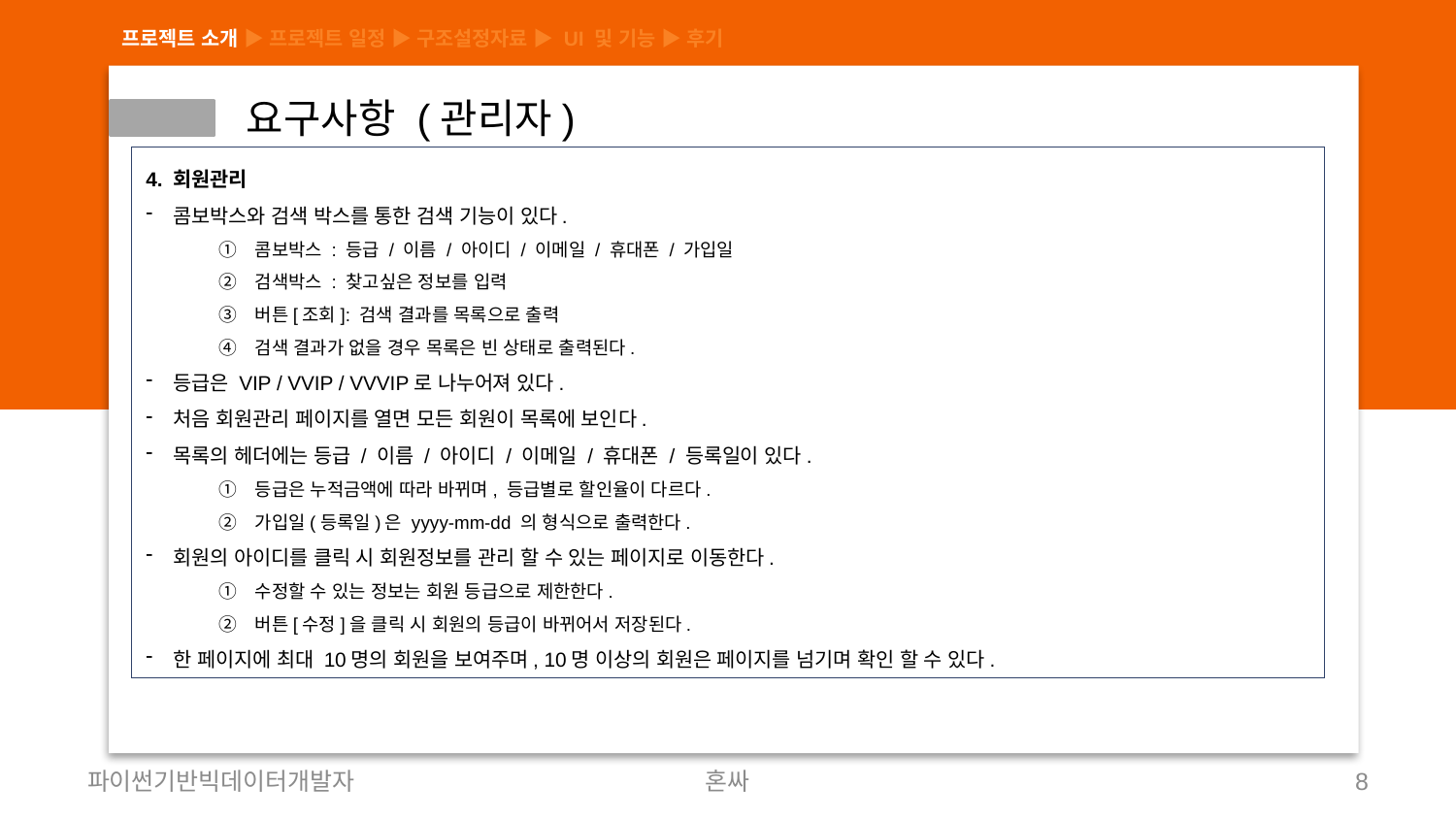

프로젝트 소개 ▶ 프로젝트 일정 ▶ 구조설정자료 ▶ UI 및 기능 ▶ 후기

 요구사항 (관리자)

4. 회원관리
콤보박스와 검색 박스를 통한 검색 기능이 있다.
콤보박스 : 등급 / 이름 / 아이디 / 이메일 / 휴대폰 / 가입일
검색박스 : 찾고싶은 정보를 입력
버튼[조회]: 검색 결과를 목록으로 출력
검색 결과가 없을 경우 목록은 빈 상태로 출력된다.
등급은 VIP / VVIP / VVVIP로 나누어져 있다.
처음 회원관리 페이지를 열면 모든 회원이 목록에 보인다.
목록의 헤더에는 등급 / 이름 / 아이디 / 이메일 / 휴대폰 / 등록일이 있다.
등급은 누적금액에 따라 바뀌며, 등급별로 할인율이 다르다.
가입일(등록일)은 yyyy-mm-dd 의 형식으로 출력한다.
회원의 아이디를 클릭 시 회원정보를 관리 할 수 있는 페이지로 이동한다.
수정할 수 있는 정보는 회원 등급으로 제한한다.
버튼[수정]을 클릭 시 회원의 등급이 바뀌어서 저장된다.
한 페이지에 최대 10명의 회원을 보여주며, 10명 이상의 회원은 페이지를 넘기며 확인 할 수 있다.
파이썬기반빅데이터개발자
혼싸
8